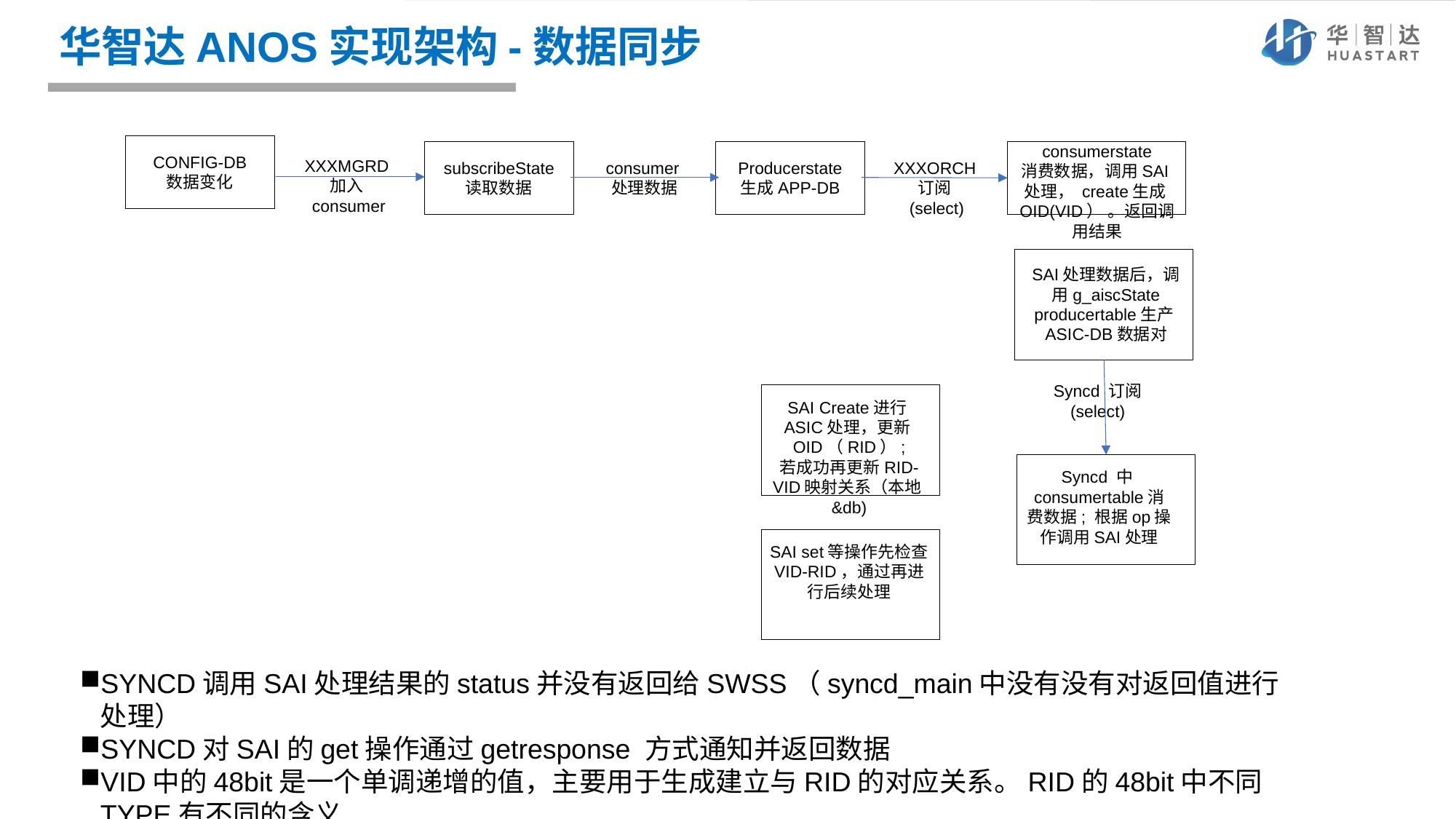

# 华智达ANOS实现架构-数据同步

consumerstate
消费数据，调用SAI处理， create生成OID(VID） 。返回调用结果

CONFIG-DB
数据变化
XXXMGRD加入consumer
subscribeState
读取数据
consumer处理数据
Producerstate
生成APP-DB
XXXORCH订阅(select)

SAI处理数据后，调用g_aiscState producertable生产ASIC-DB数据对
Syncd 订阅
(select)

SAI Create进行ASIC处理，更新OID（RID）;
若成功再更新RID-VID映射关系（本地&db)

Syncd 中consumertable消费数据; 根据op操作调用SAI处理

SAI set等操作先检查VID-RID，通过再进行后续处理
SYNCD调用SAI处理结果的status并没有返回给SWSS（syncd_main中没有没有对返回值进行处理）
SYNCD对SAI的get操作通过getresponse 方式通知并返回数据
VID中的48bit是一个单调递增的值，主要用于生成建立与RID的对应关系。RID的48bit中不同TYPE有不同的含义